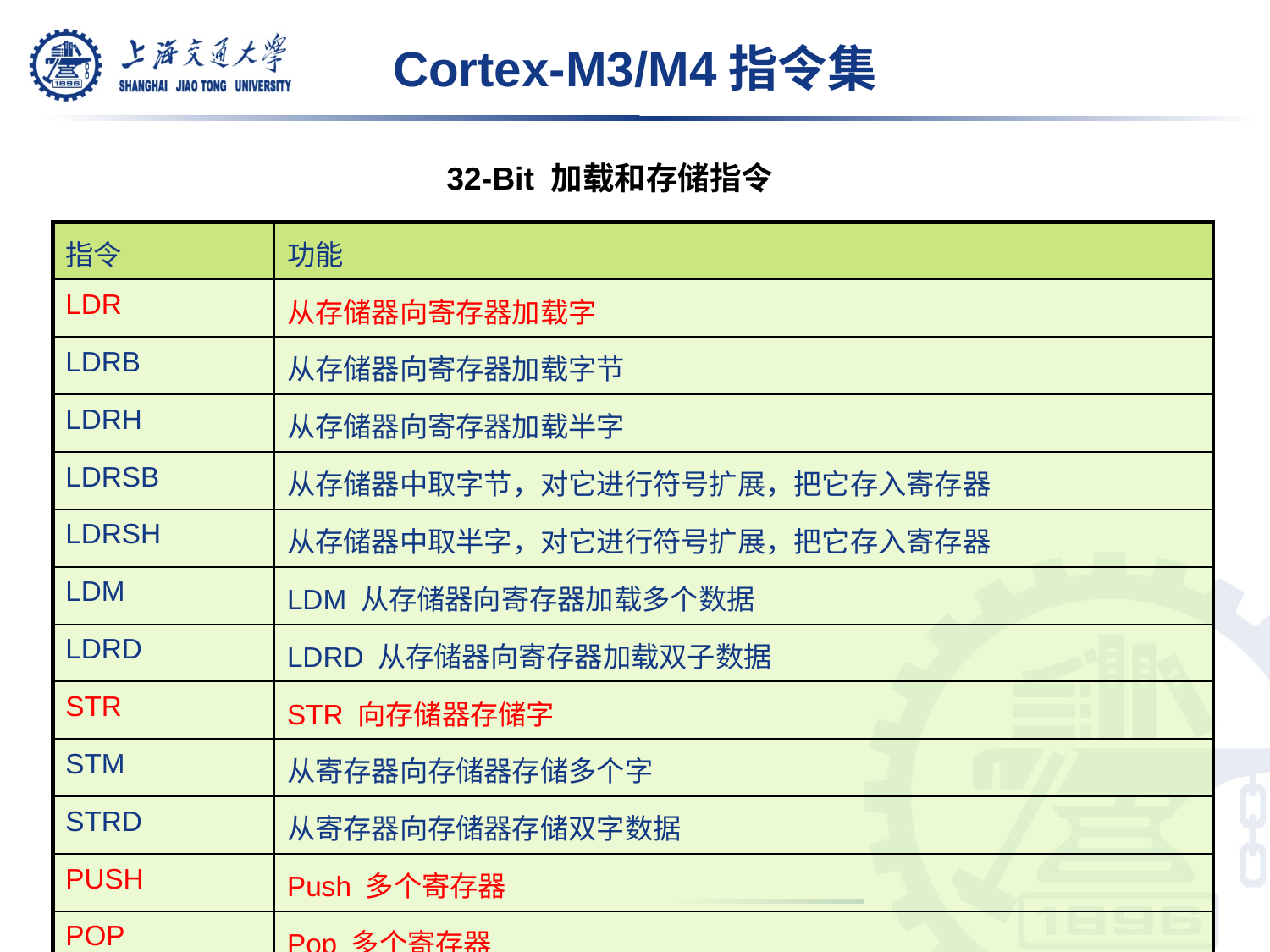

Cortex-M3/M4指令集
32-Bit 加载和存储指令
| 指令 | 功能 |
| --- | --- |
| LDR | 从存储器向寄存器加载字 |
| LDRB | 从存储器向寄存器加载字节 |
| LDRH | 从存储器向寄存器加载半字 |
| LDRSB | 从存储器中取字节，对它进行符号扩展，把它存入寄存器 |
| LDRSH | 从存储器中取半字，对它进行符号扩展，把它存入寄存器 |
| LDM | LDM 从存储器向寄存器加载多个数据 |
| LDRD | LDRD 从存储器向寄存器加载双子数据 |
| STR | STR 向存储器存储字 |
| STM | 从寄存器向存储器存储多个字 |
| STRD | 从寄存器向存储器存储双字数据 |
| PUSH | Push 多个寄存器 |
| POP | Pop 多个寄存器 |